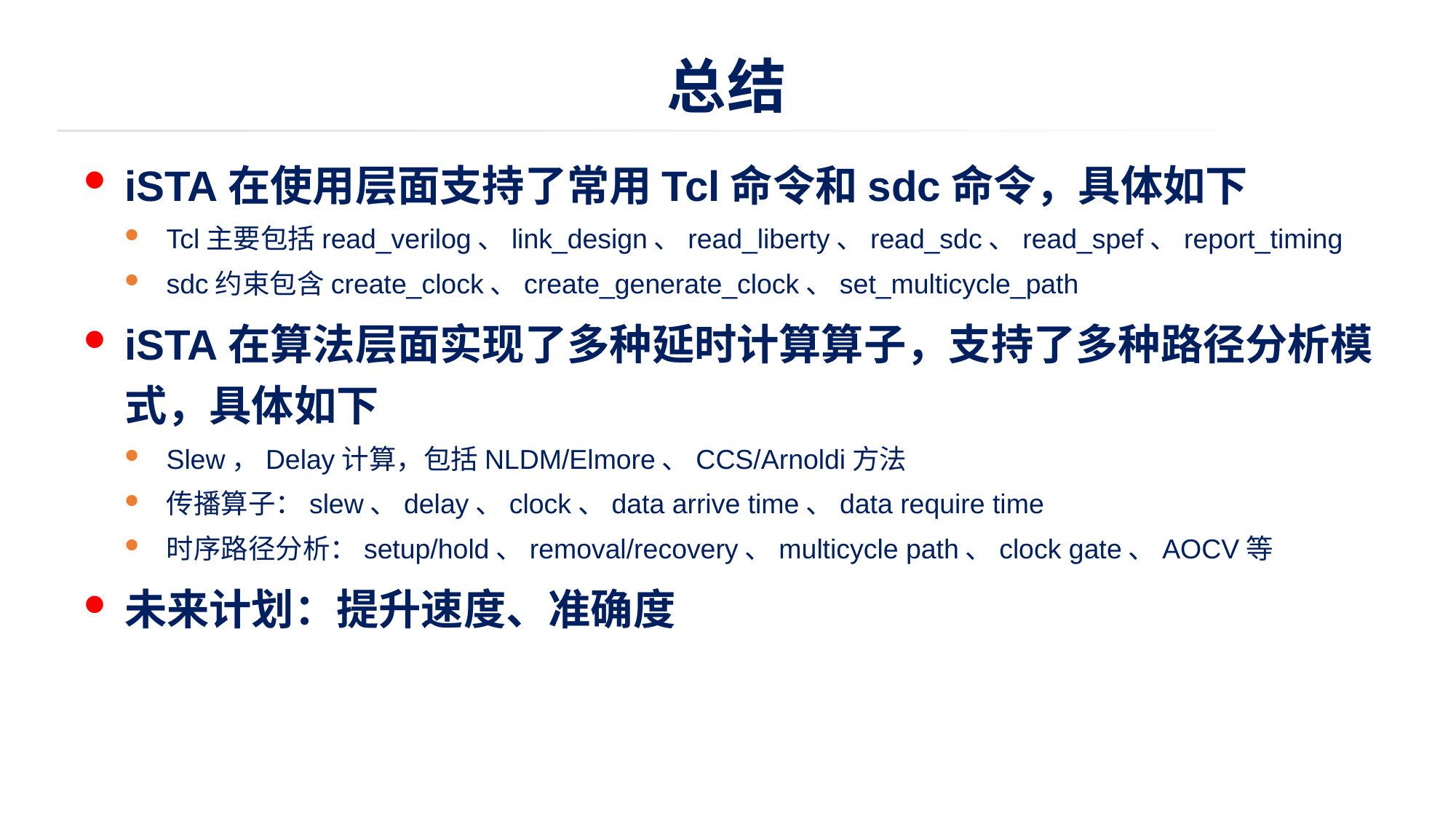

# 总结
iSTA在使用层面支持了常用Tcl命令和sdc命令，具体如下
Tcl主要包括read_verilog、link_design、read_liberty、read_sdc、read_spef、report_timing
sdc约束包含create_clock、create_generate_clock、set_multicycle_path
iSTA在算法层面实现了多种延时计算算子，支持了多种路径分析模式，具体如下
Slew，Delay计算，包括NLDM/Elmore、CCS/Arnoldi方法
传播算子：slew、delay、clock、data arrive time、data require time
时序路径分析：setup/hold、removal/recovery、multicycle path、clock gate、AOCV等
未来计划：提升速度、准确度